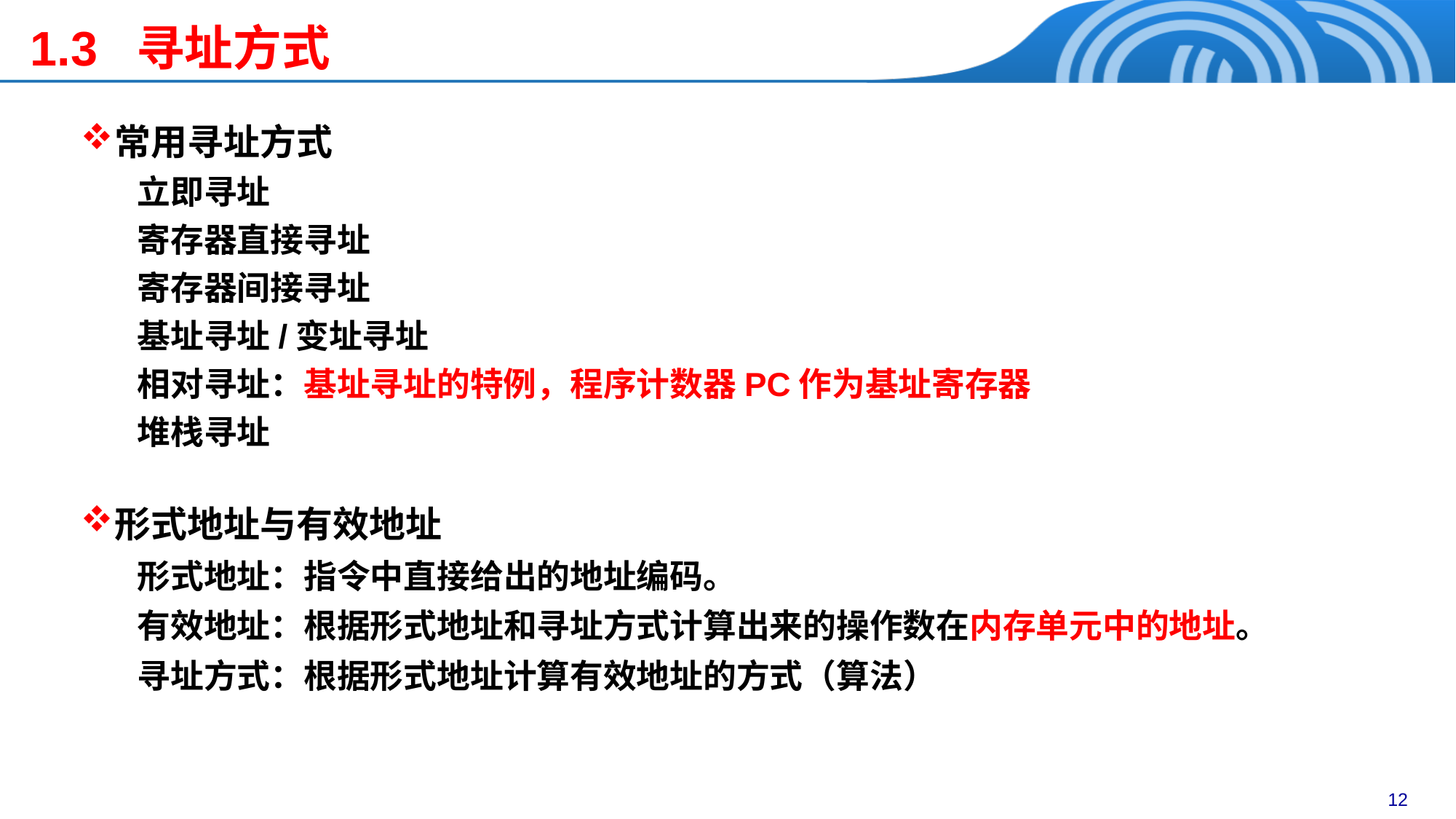

1.3  寻址方式
常用寻址方式
立即寻址
寄存器直接寻址
寄存器间接寻址
基址寻址/变址寻址
相对寻址：基址寻址的特例，程序计数器PC作为基址寄存器
堆栈寻址

形式地址与有效地址
形式地址：指令中直接给出的地址编码。
有效地址：根据形式地址和寻址方式计算出来的操作数在内存单元中的地址。
寻址方式：根据形式地址计算有效地址的方式（算法）